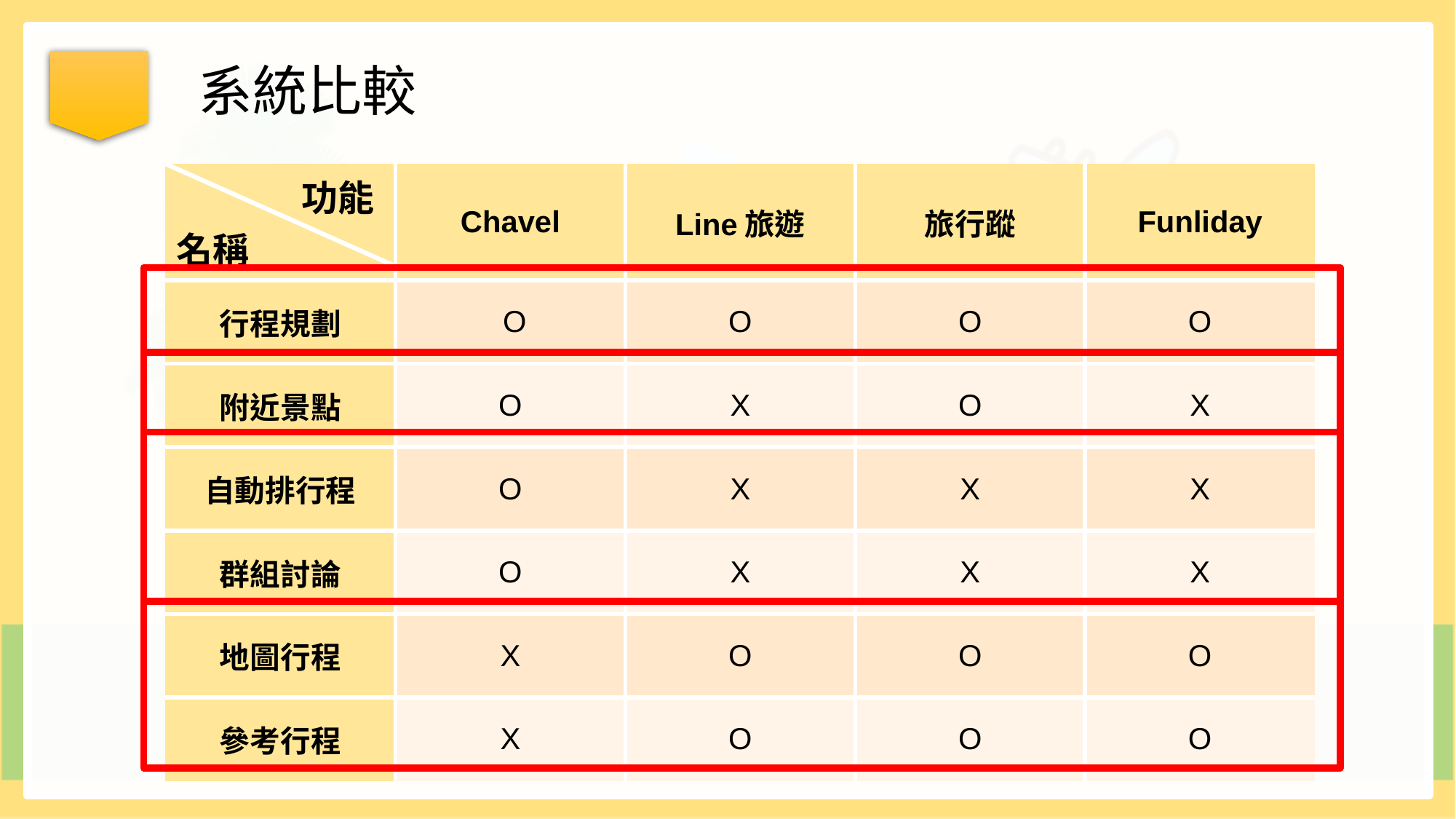

系統比較
| 功能 名稱 | Chavel | Line旅遊 | 旅行蹤 | Funliday |
| --- | --- | --- | --- | --- |
| 行程規劃 | O | O | O | O |
| 附近景點 | O | X | O | X |
| 自動排行程 | O | X | X | X |
| 群組討論 | O | X | X | X |
| 地圖行程 | X | O | O | O |
| 參考行程 | X | O | O | O |